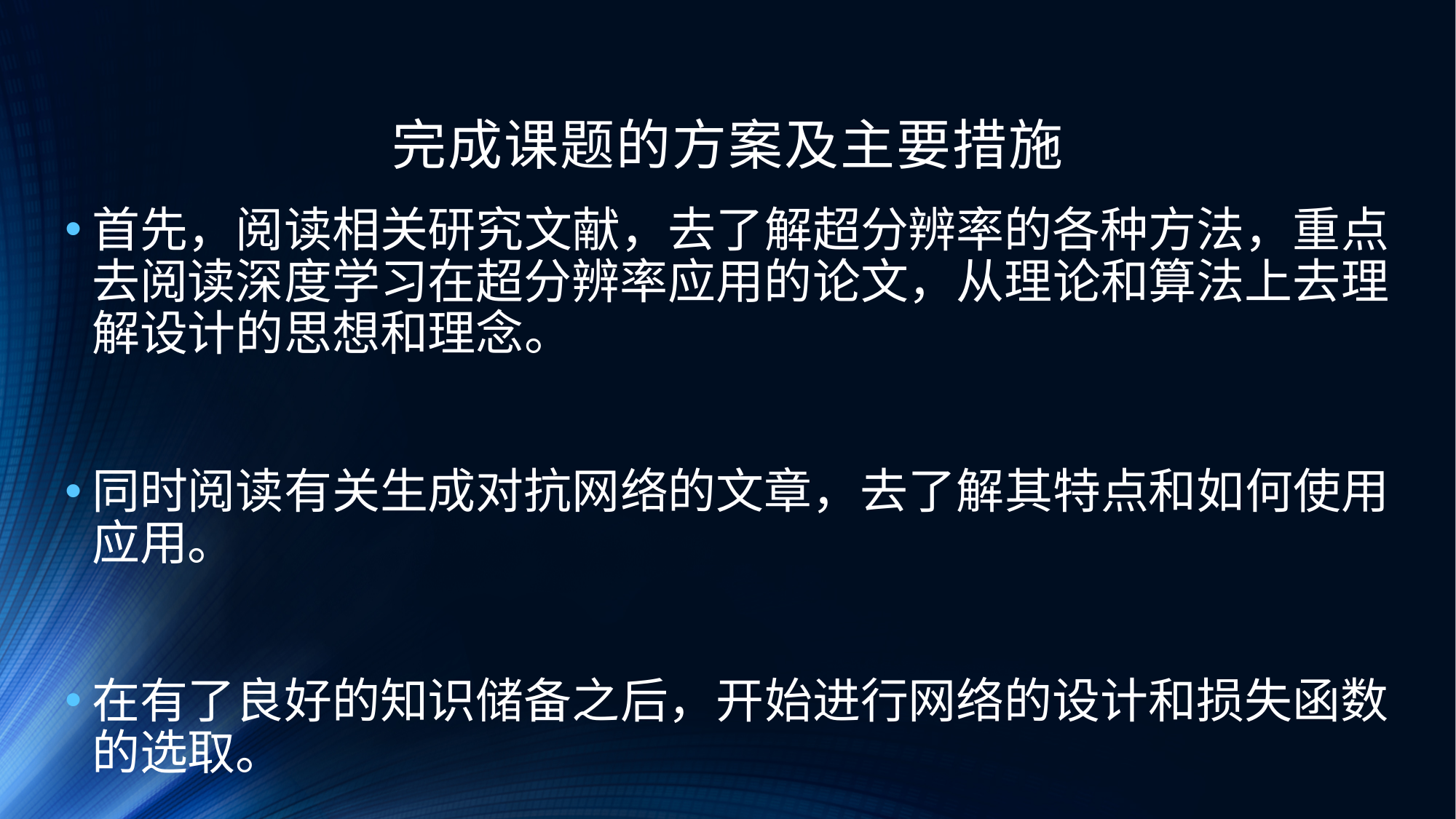

# 完成课题的方案及主要措施
首先，阅读相关研究文献，去了解超分辨率的各种方法，重点去阅读深度学习在超分辨率应用的论文，从理论和算法上去理解设计的思想和理念。

同时阅读有关生成对抗网络的文章，去了解其特点和如何使用应用。

在有了良好的知识储备之后，开始进行网络的设计和损失函数的选取。